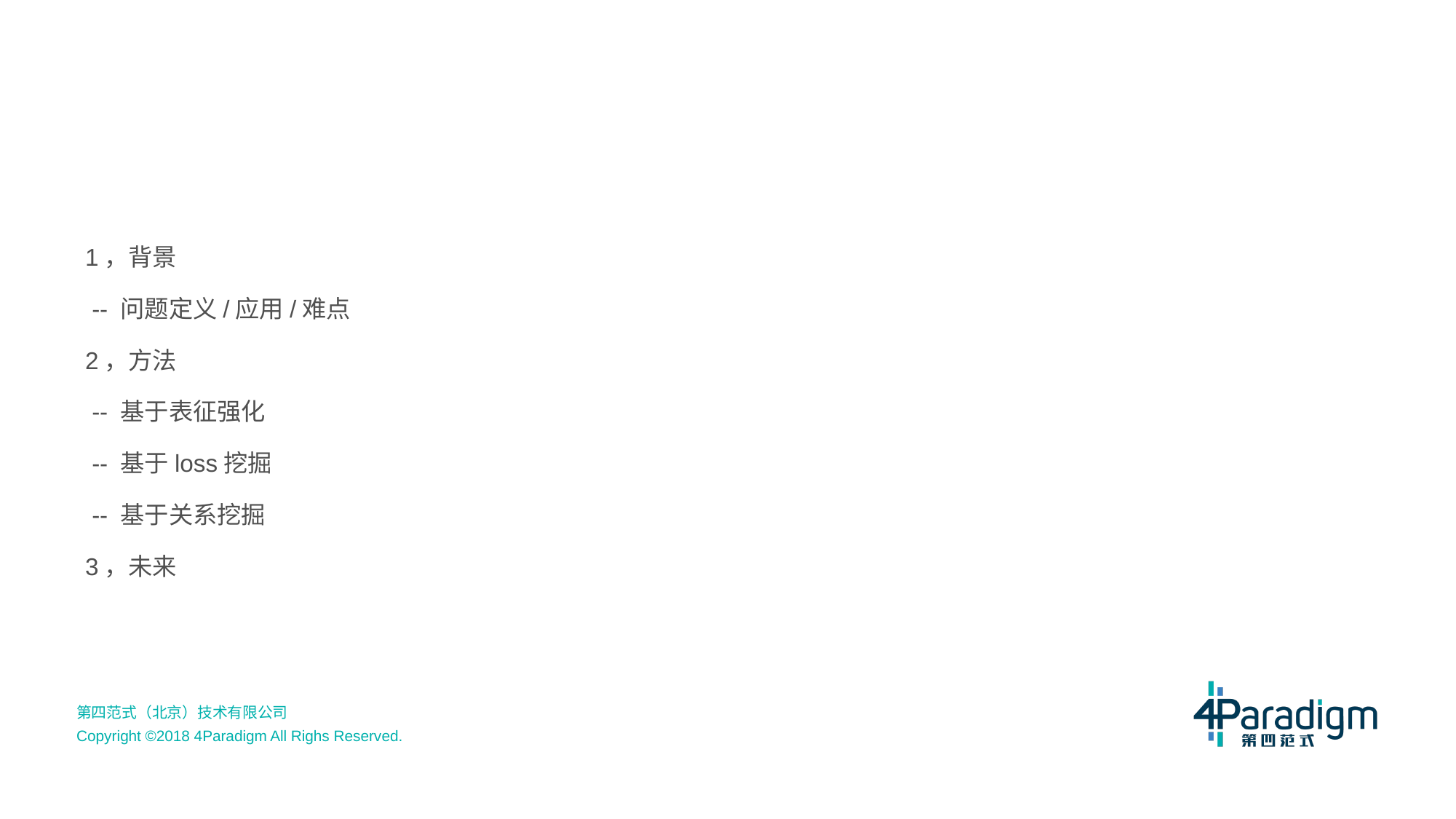

1，背景
 -- 问题定义/应用/难点
2，方法
 -- 基于表征强化
 -- 基于loss挖掘
 -- 基于关系挖掘
3，未来